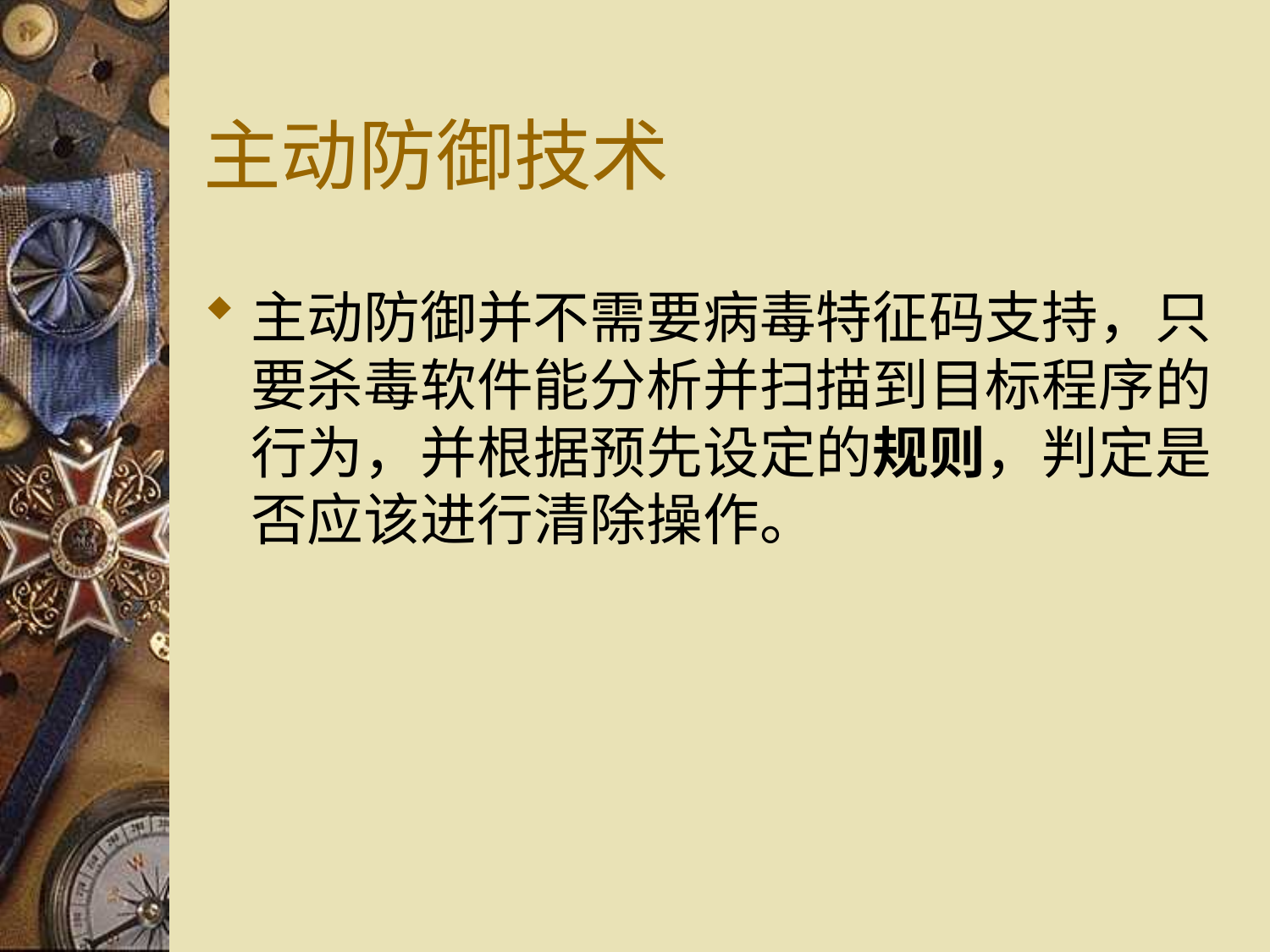

# 主动防御技术
主动防御并不需要病毒特征码支持，只要杀毒软件能分析并扫描到目标程序的行为，并根据预先设定的规则，判定是否应该进行清除操作。